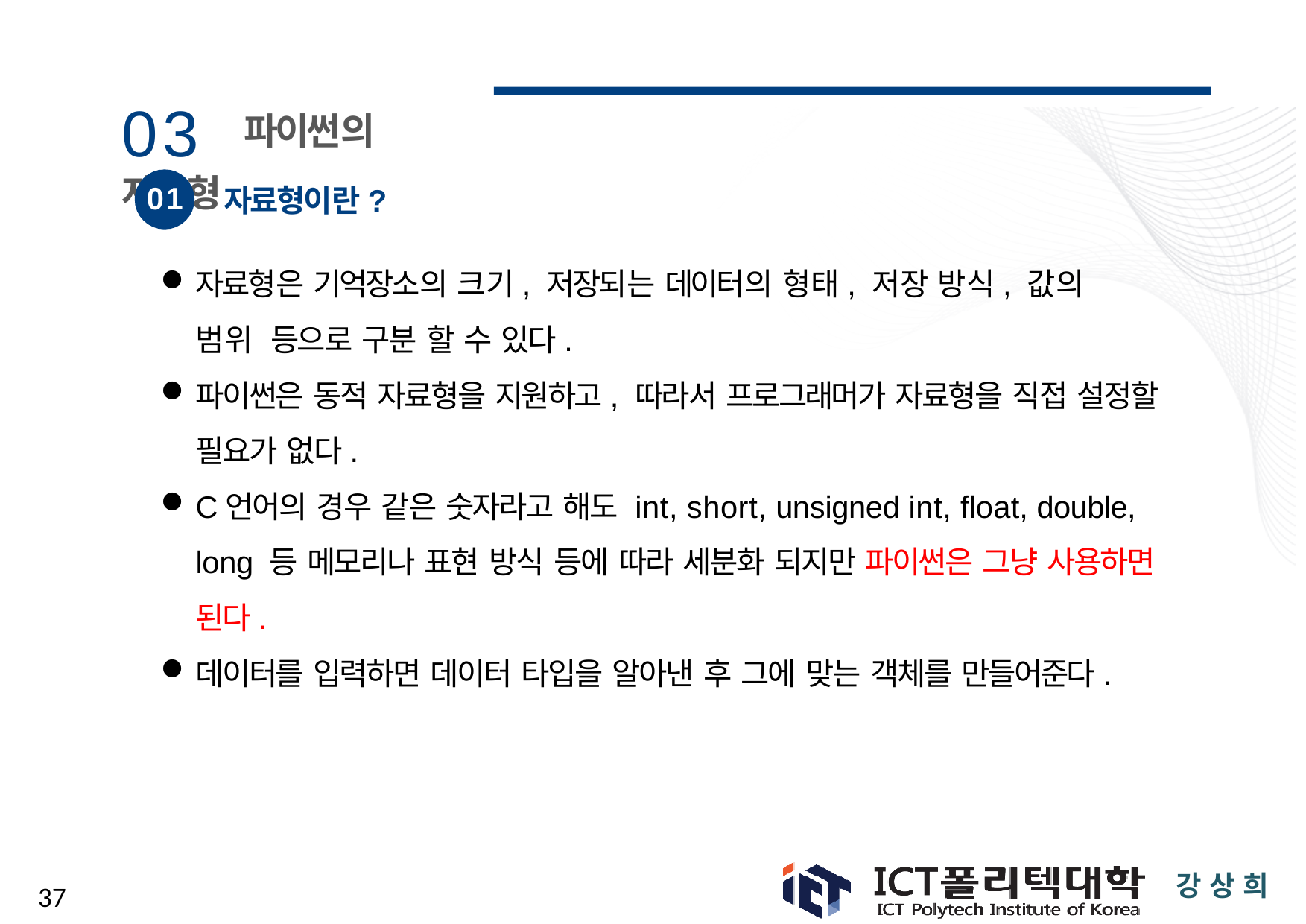

# 03 파이썬의 자료형

01
자료형이란?
자료형은 기억장소의 크기, 저장되는 데이터의 형태, 저장 방식, 값의 범위  등으로 구분 할 수 있다.
파이썬은 동적 자료형을 지원하고, 따라서 프로그래머가 자료형을 직접 설정할  필요가 없다.
C언어의 경우 같은 숫자라고 해도 int, short, unsigned int, float, double,  long 등 메모리나 표현 방식 등에 따라 세분화 되지만 파이썬은 그냥 사용하면  된다.
데이터를 입력하면 데이터 타입을 알아낸 후 그에 맞는 객체를 만들어준다.